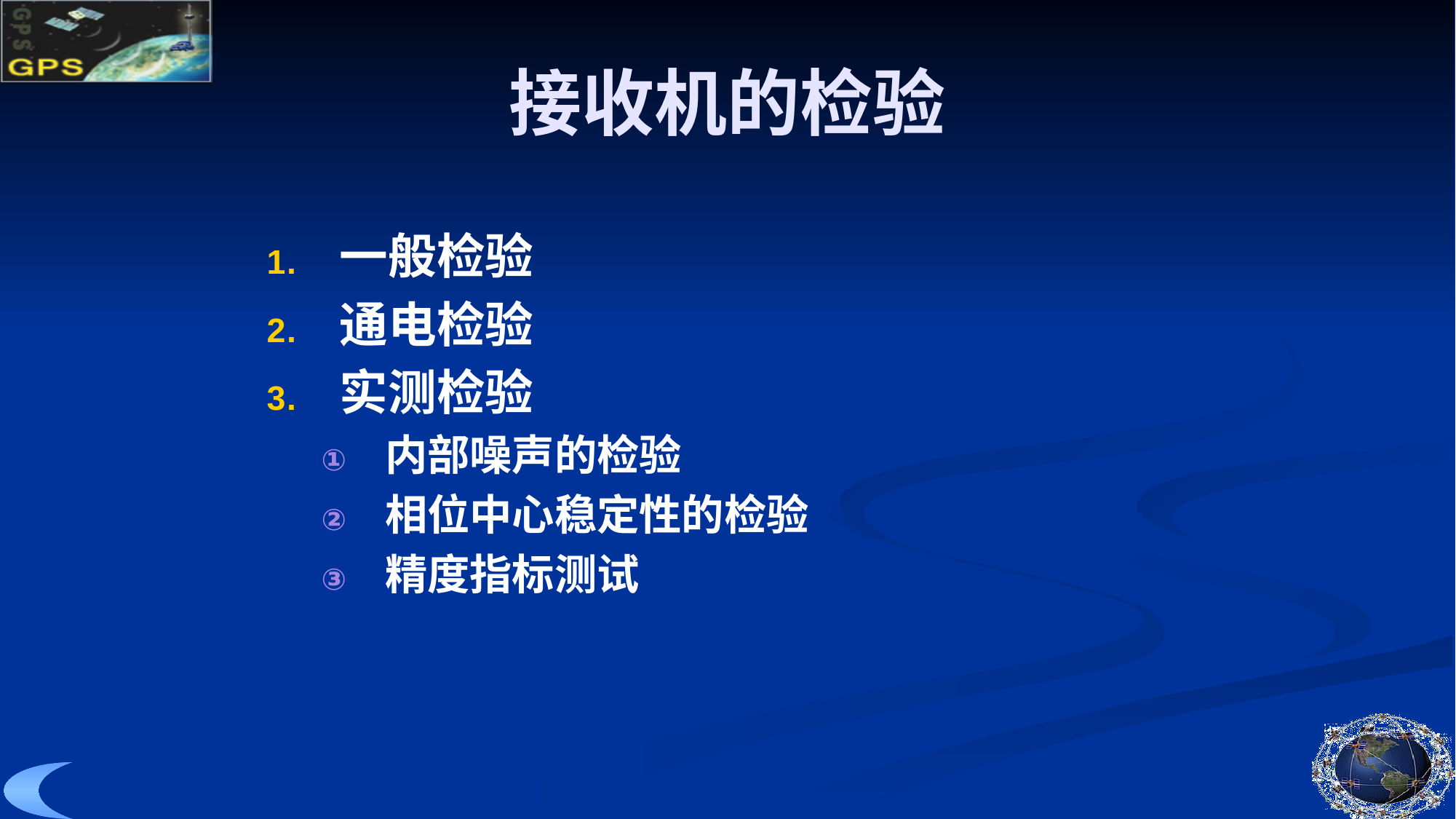

# 接收机的检验
一般检验
通电检验
实测检验
内部噪声的检验
相位中心稳定性的检验
精度指标测试